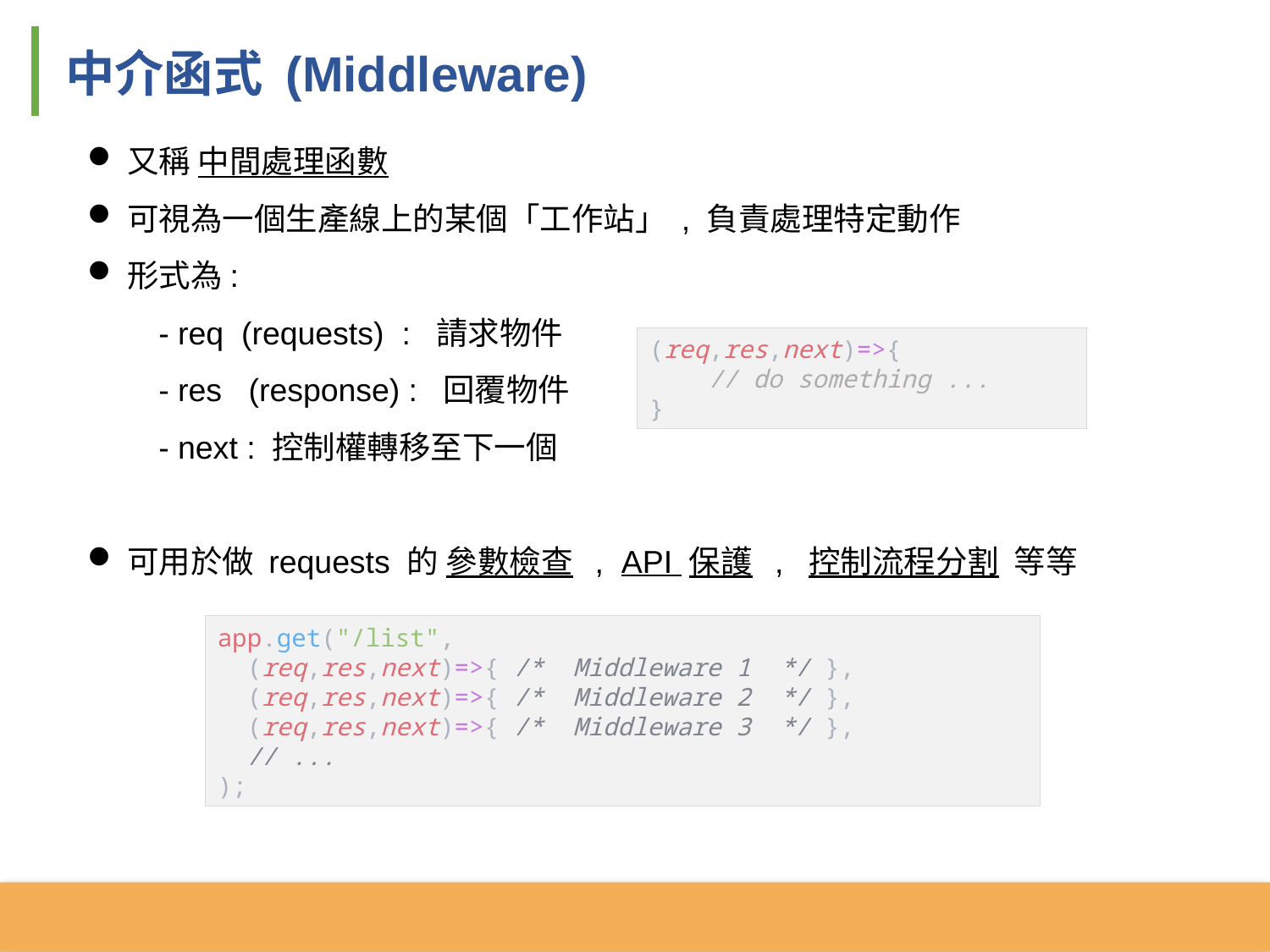

中介函式 (Middleware)
又稱 中間處理函數
可視為一個生產線上的某個「工作站」 , 負責處理特定動作
形式為:
        - req  (requests)  :  請求物件
        - res   (response) :  回覆物件
        - next : 控制權轉移至下一個

可用於做 requests 的 參數檢查  ,  API 保護  ,  控制流程分割  等等

(req,res,next)=>{
    // do something ...
}
app.get("/list",
  (req,res,next)=>{ /*  Middleware 1  */ },
  (req,res,next)=>{ /*  Middleware 2  */ },
  (req,res,next)=>{ /*  Middleware 3  */ },
  // ...
);